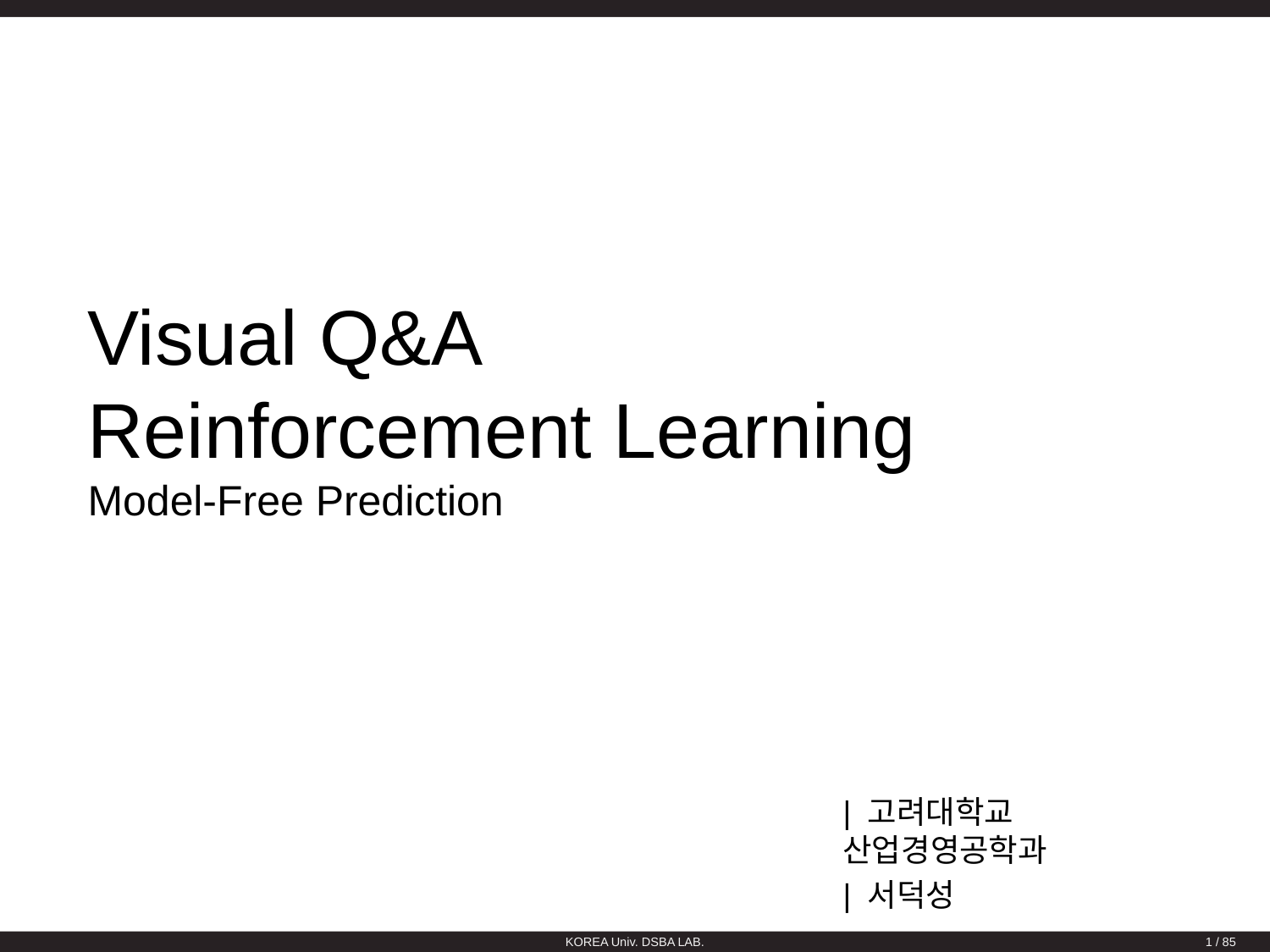

# Visual Q&A Reinforcement Learning Model-Free Prediction
| 고려대학교 산업경영공학과
| 서덕성